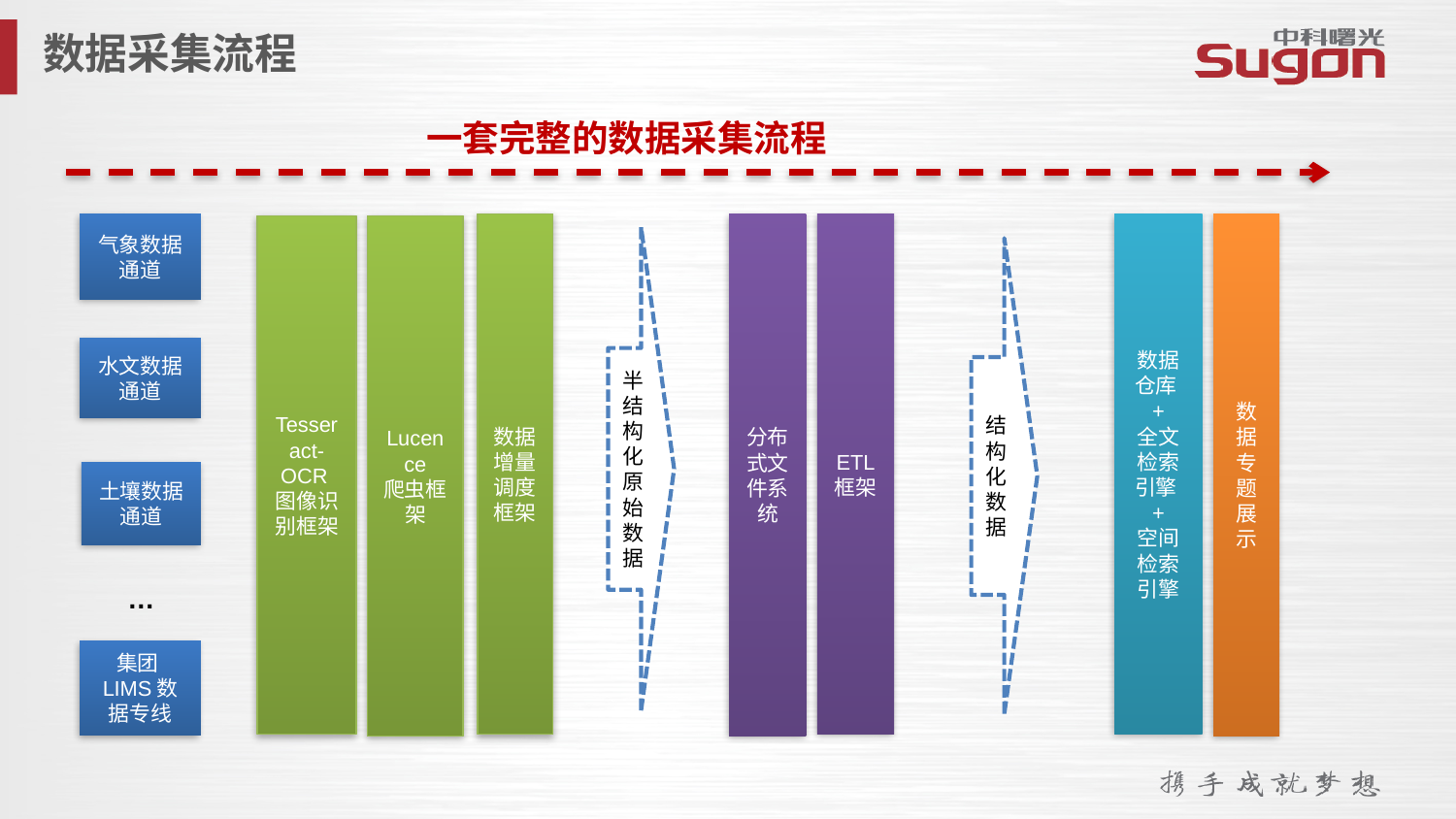

数据采集流程
一套完整的数据采集流程
气象数据通道
数据增量调度框架
分布式文件系统
ETL
框架
数据仓库+
全文检索引擎+
空间检索引擎
数据专题展示
Tesseract-OCR图像识别框架
Lucence
爬虫框架
水文数据通道
半结构化原始数据
结构化数据
土壤数据通道
…
集团LIMS数据专线